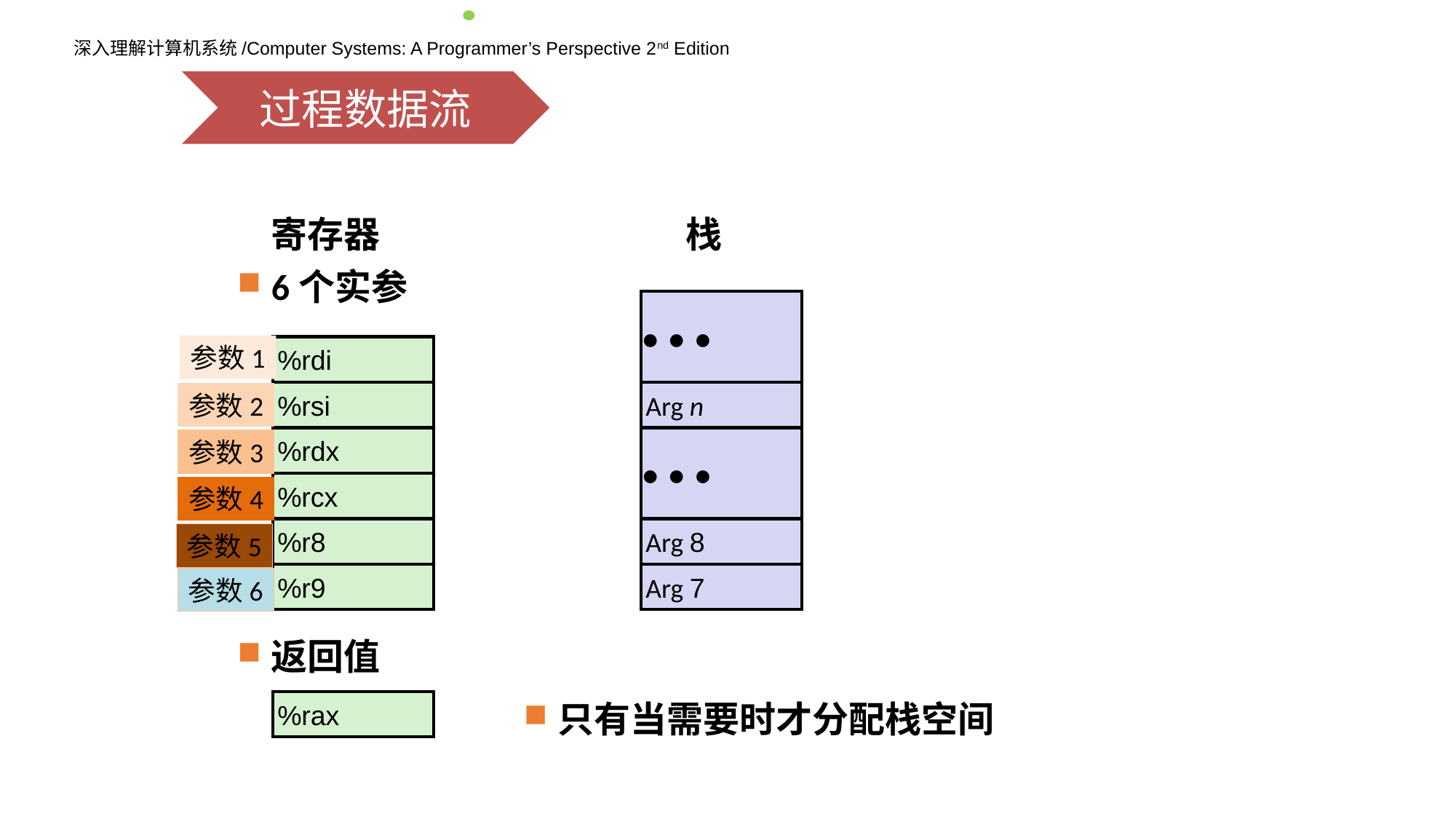

过程数据流
寄存器
栈
6个实参

返回值
• • •
Arg n
• • •
Arg 8
Arg 7
参数1
%rdi
%rsi
参数2
%rdx
参数3
%rcx
参数4
%r8
参数5
%r9
参数6
%rax
只有当需要时才分配栈空间